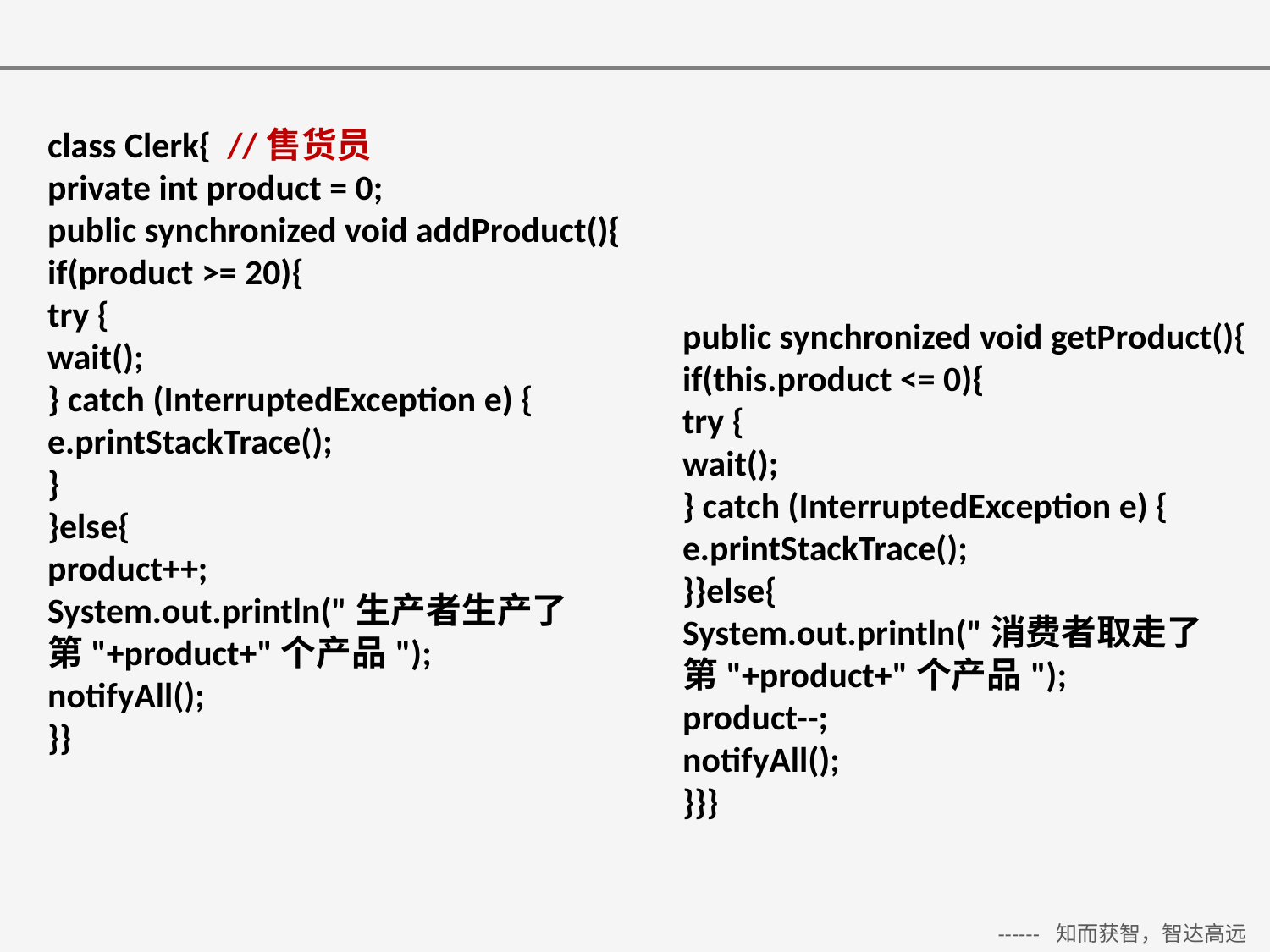

class Clerk{  //售货员
private int product = 0;
public synchronized void addProduct(){
if(product >= 20){
try {
wait();
} catch (InterruptedException e) {
e.printStackTrace();
}
}else{
product++;
System.out.println("生产者生产了第"+product+"个产品");
notifyAll();
}}
public synchronized void getProduct(){
if(this.product <= 0){
try {
wait();
} catch (InterruptedException e) {
e.printStackTrace();
}}else{
System.out.println("消费者取走了第"+product+"个产品");
product--;
notifyAll();
}}}